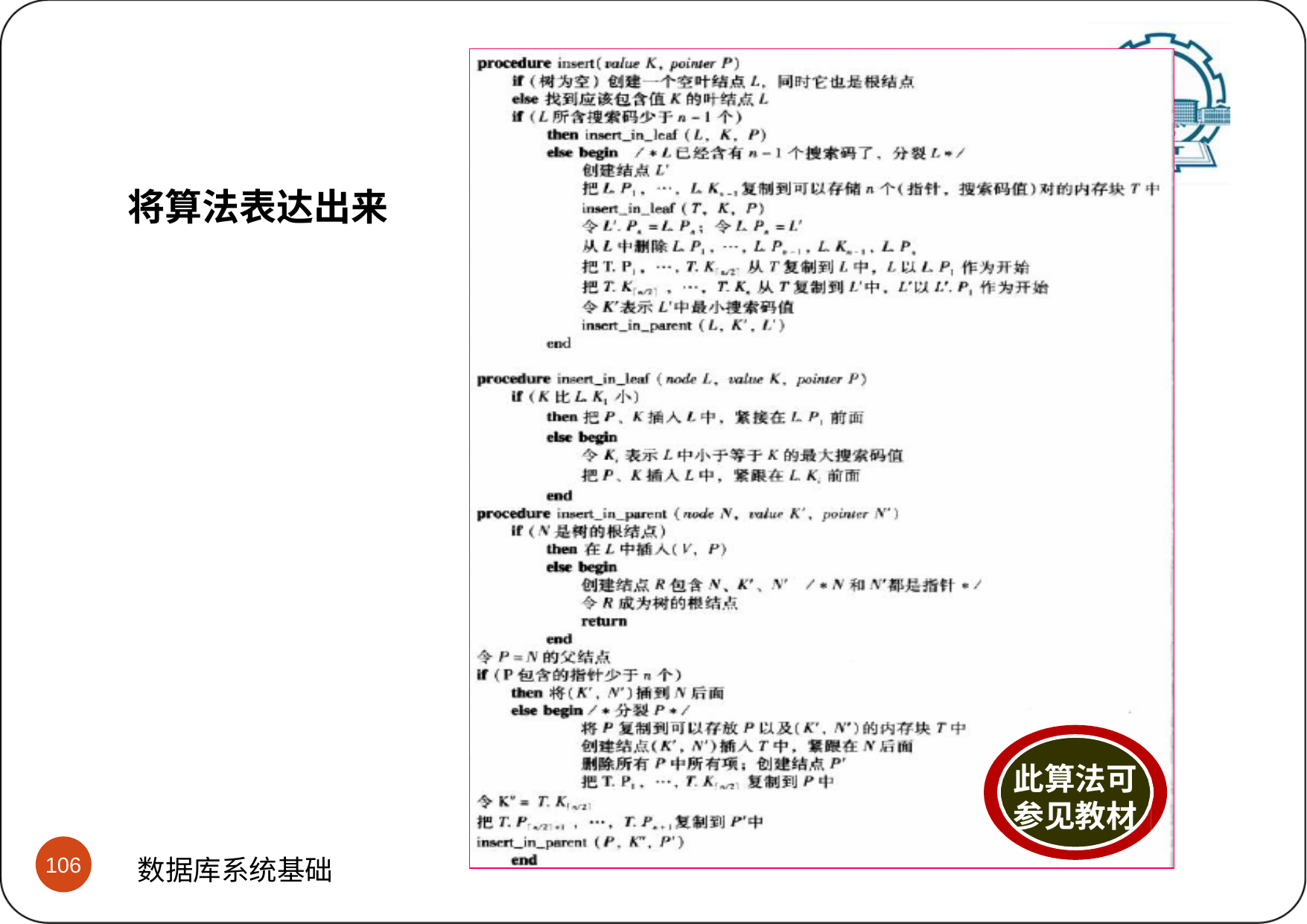

# B+树之键值插入与结点 (4)相关的算法表达

分裂过程示意
战德臣 教

将算法表达出来

此算法可 参见教材